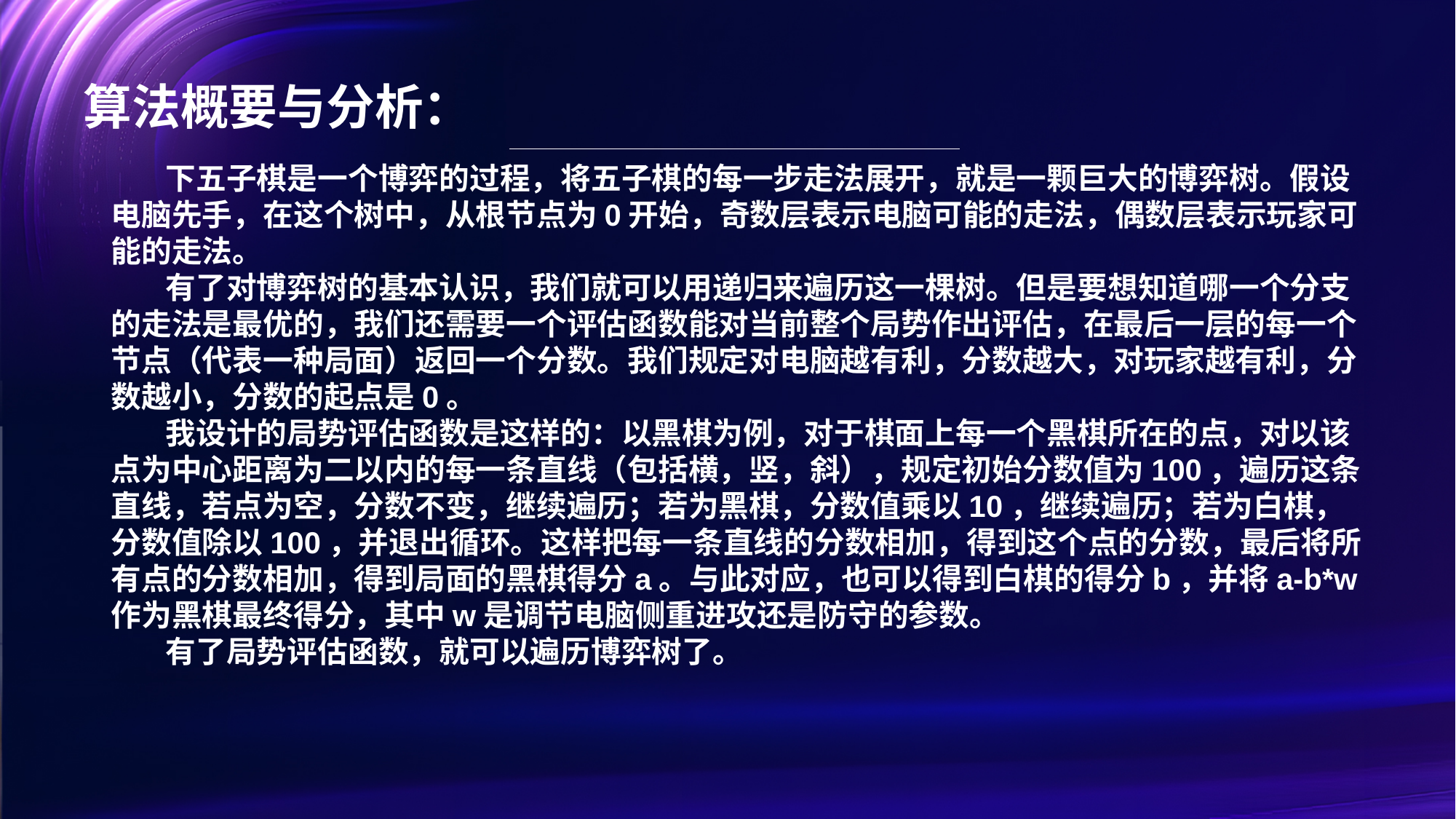

算法概要与分析：
下五子棋是一个博弈的过程，将五子棋的每一步走法展开，就是一颗巨大的博弈树。假设电脑先手，在这个树中，从根节点为0开始，奇数层表示电脑可能的走法，偶数层表示玩家可能的走法。
有了对博弈树的基本认识，我们就可以用递归来遍历这一棵树。但是要想知道哪一个分支的走法是最优的，我们还需要一个评估函数能对当前整个局势作出评估，在最后一层的每一个节点（代表一种局面）返回一个分数。我们规定对电脑越有利，分数越大，对玩家越有利，分数越小，分数的起点是0。
我设计的局势评估函数是这样的：以黑棋为例，对于棋面上每一个黑棋所在的点，对以该点为中心距离为二以内的每一条直线（包括横，竖，斜），规定初始分数值为100，遍历这条直线，若点为空，分数不变，继续遍历；若为黑棋，分数值乘以10，继续遍历；若为白棋，分数值除以100，并退出循环。这样把每一条直线的分数相加，得到这个点的分数，最后将所有点的分数相加，得到局面的黑棋得分a。与此对应，也可以得到白棋的得分b，并将a-b*w作为黑棋最终得分，其中w是调节电脑侧重进攻还是防守的参数。
有了局势评估函数，就可以遍历博弈树了。